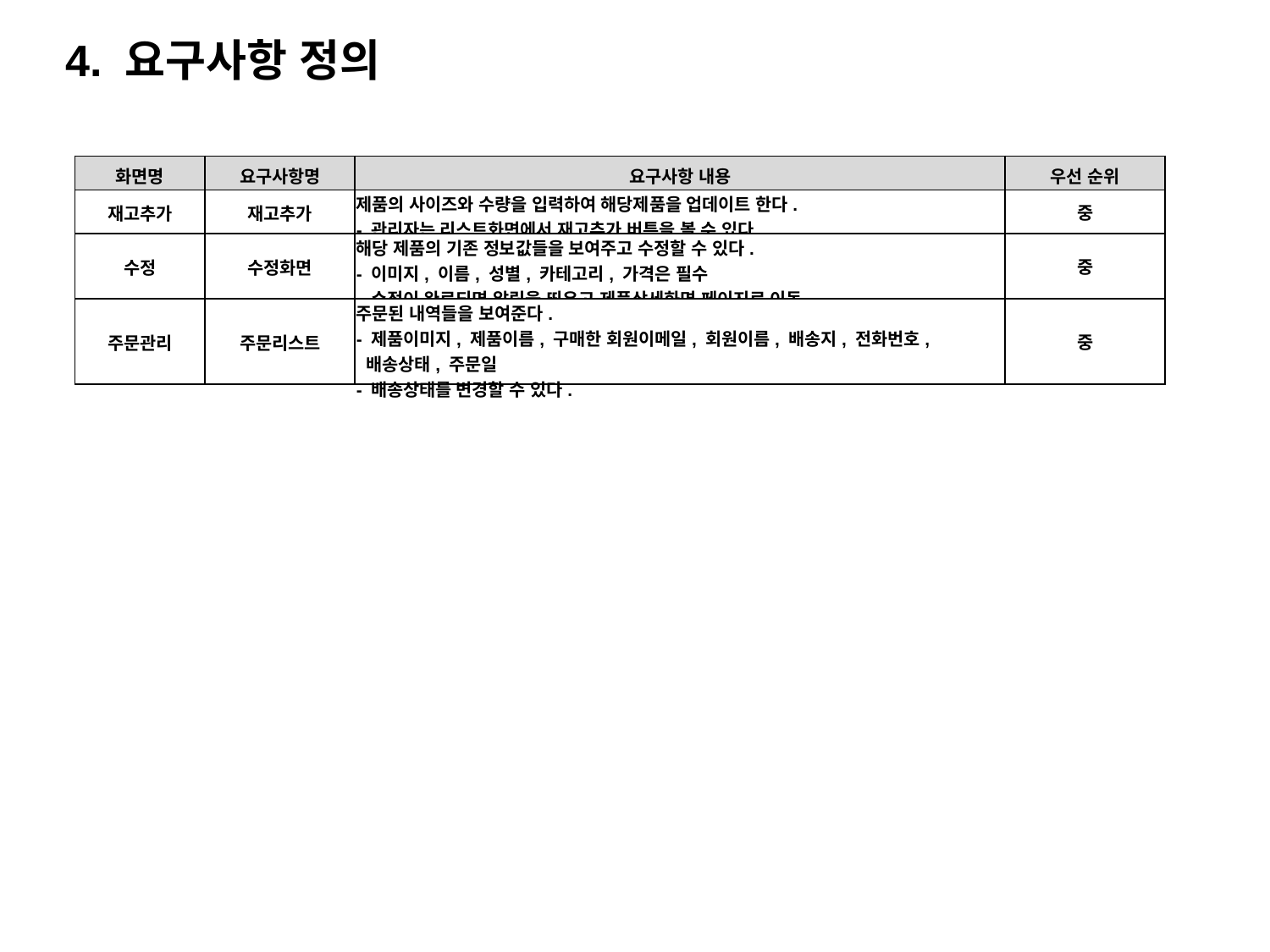

4. 요구사항 정의
| 화면명 | 요구사항명 | 요구사항 내용 | 우선 순위 |
| --- | --- | --- | --- |
| 재고추가 | 재고추가 | 제품의 사이즈와 수량을 입력하여 해당제품을 업데이트 한다. - 관리자는 리스트화면에서 재고추가 버튼을 볼 수 있다. | 중 |
| 수정 | 수정화면 | 해당 제품의 기존 정보값들을 보여주고 수정할 수 있다. - 이미지, 이름, 성별, 카테고리, 가격은 필수 - 수정이 완료되면 알림을 띄우고 제품상세화면 페이지로 이동 | 중 |
| 주문관리 | 주문리스트 | 주문된 내역들을 보여준다. - 제품이미지, 제품이름, 구매한 회원이메일, 회원이름, 배송지, 전화번호, 배송상태, 주문일 - 배송상태를 변경할 수 있다. | 중 |